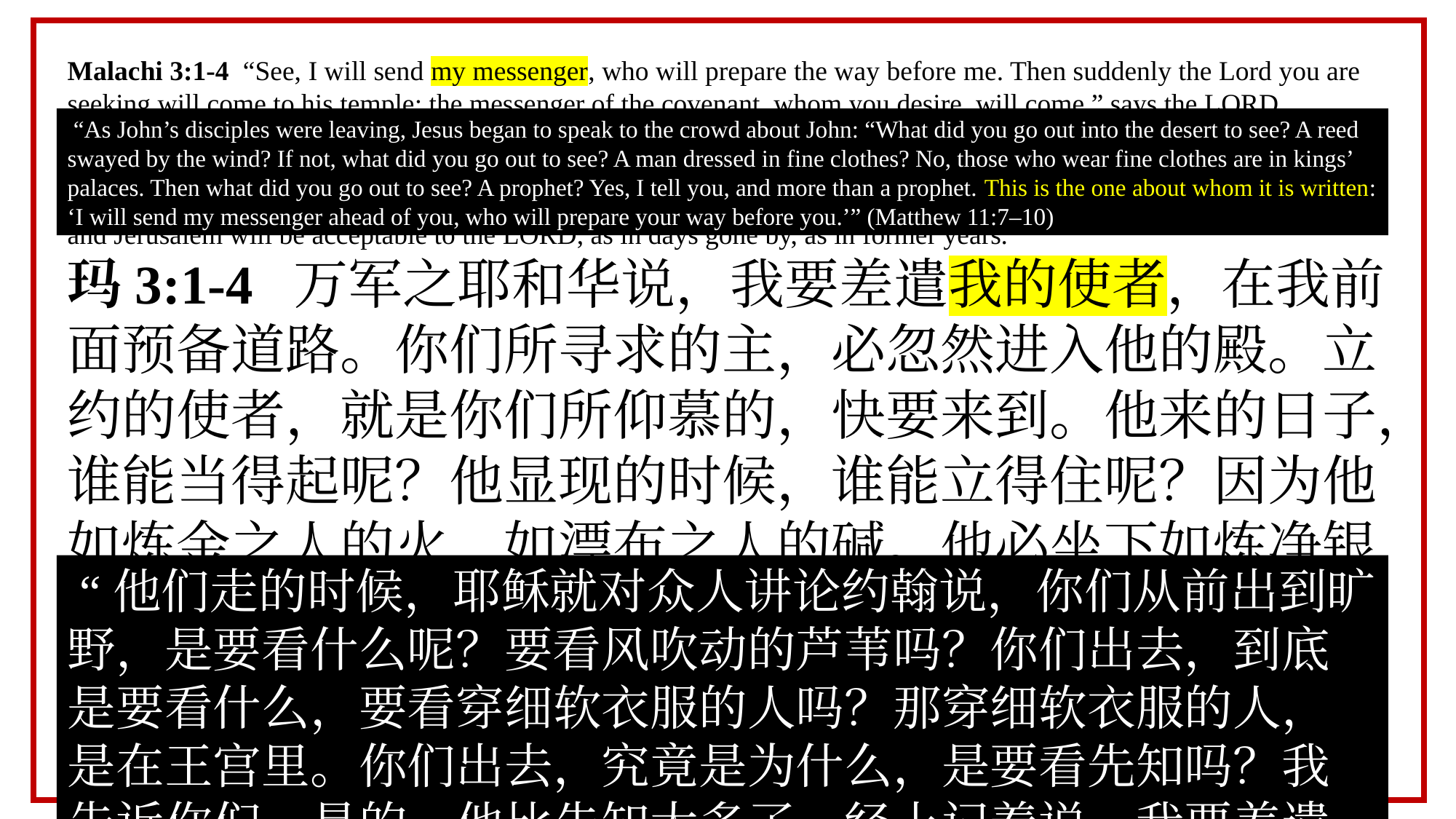

Malachi 3:1-4  “See, I will send my messenger, who will prepare the way before me. Then suddenly the Lord you are seeking will come to his temple; the messenger of the covenant, whom you desire, will come,” says the LORD Almighty. 2 But who can endure the day of his coming? Who can stand when he appears? For he will be like a refiner’s fire or a launderer’s soap. 3 He will sit as a refiner and purifier of silver; he will purify the Levites and refine them like gold and silver. Then the LORD will have men who will bring offerings in righteousness, 4 and the offerings of Judah and Jerusalem will be acceptable to the LORD, as in days gone by, as in former years.”
玛3:1-4  万军之耶和华说，我要差遣我的使者，在我前面预备道路。你们所寻求的主，必忽然进入他的殿。立约的使者，就是你们所仰慕的，快要来到。他来的日子，谁能当得起呢？他显现的时候，谁能立得住呢？因为他如炼金之人的火，如漂布之人的碱。他必坐下如炼净银子的，必洁净利未人，熬炼他们像金银一样。他们就凭公义献供物给耶和华。那时，犹大和耶路撒冷所献的供物，必蒙耶和华悦纳，仿佛古时之日，上古之年。
 “As John’s disciples were leaving, Jesus began to speak to the crowd about John: “What did you go out into the desert to see? A reed swayed by the wind? If not, what did you go out to see? A man dressed in fine clothes? No, those who wear fine clothes are in kings’ palaces. Then what did you go out to see? A prophet? Yes, I tell you, and more than a prophet. This is the one about whom it is written: ‘I will send my messenger ahead of you, who will prepare your way before you.’” (Matthew 11:7–10)
 “他们走的时候，耶稣就对众人讲论约翰说，你们从前出到旷野，是要看什么呢？要看风吹动的芦苇吗？你们出去，到底是要看什么，要看穿细软衣服的人吗？那穿细软衣服的人，是在王宫里。你们出去，究竟是为什么，是要看先知吗？我告诉你们，是的，他比先知大多了。经上记着说，我要差遣我的使者在你前面，预备道路。所说的就是这个人。” (太 11:7–10)